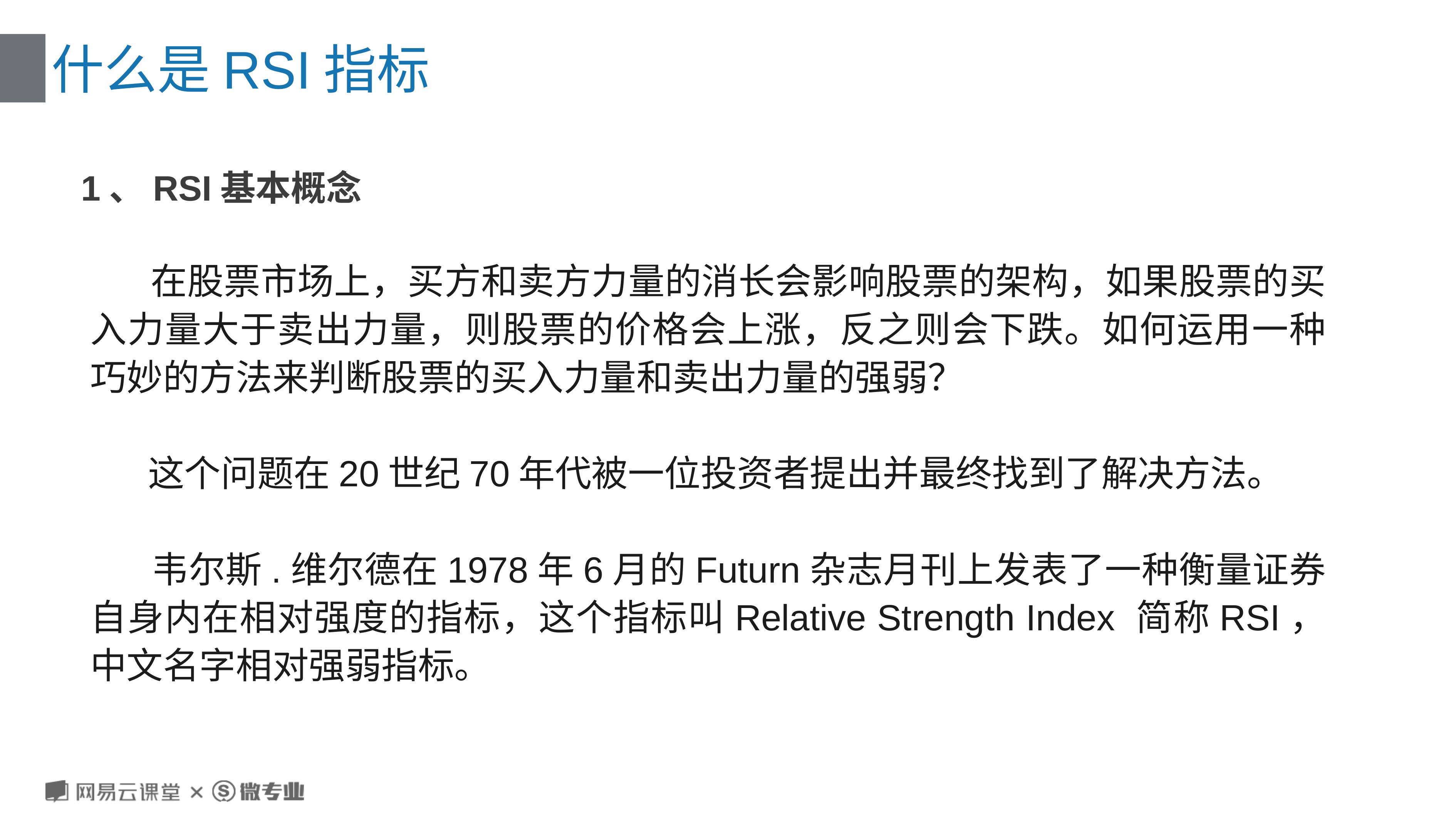

# 什么是RSI指标
1、RSI基本概念

      在股票市场上，买方和卖方力量的消长会影响股票的架构，如果股票的买入力量大于卖出力量，则股票的价格会上涨，反之则会下跌。如何运用一种巧妙的方法来判断股票的买入力量和卖出力量的强弱？

      这个问题在20世纪70年代被一位投资者提出并最终找到了解决方法。

      韦尔斯.维尔德在1978年6月的Futurn杂志月刊上发表了一种衡量证券自身内在相对强度的指标，这个指标叫Relative Strength Index 简称RSI，中文名字相对强弱指标。